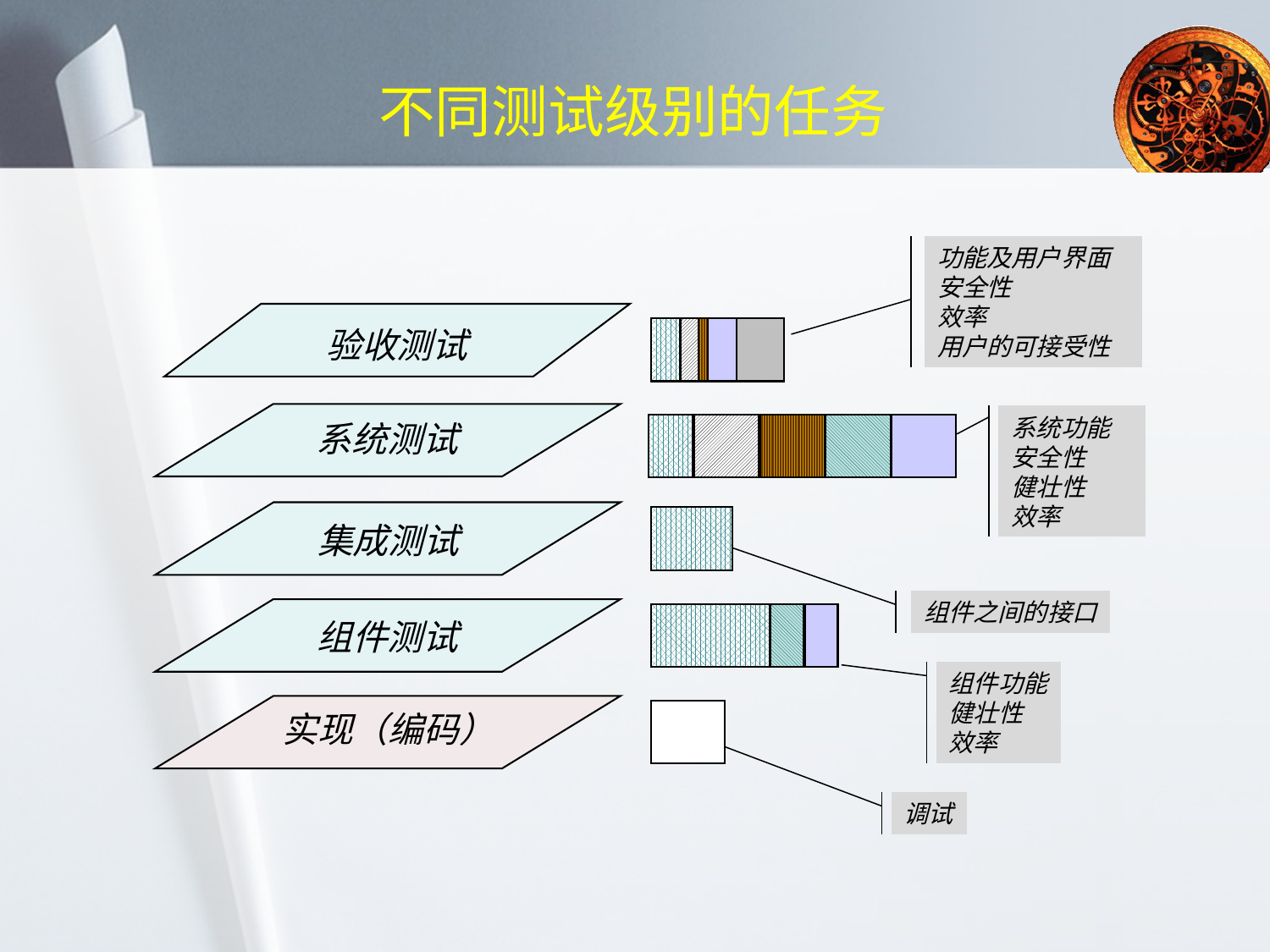

不同测试级别的任务
功能及用户界面
安全性
效率
用户的可接受性

验收测试

系统功能
安全性
健壮性
效率
系统测试

集成测试
组件之间的接口

组件测试
组件功能
健壮性
效率

实现（编码）
调试